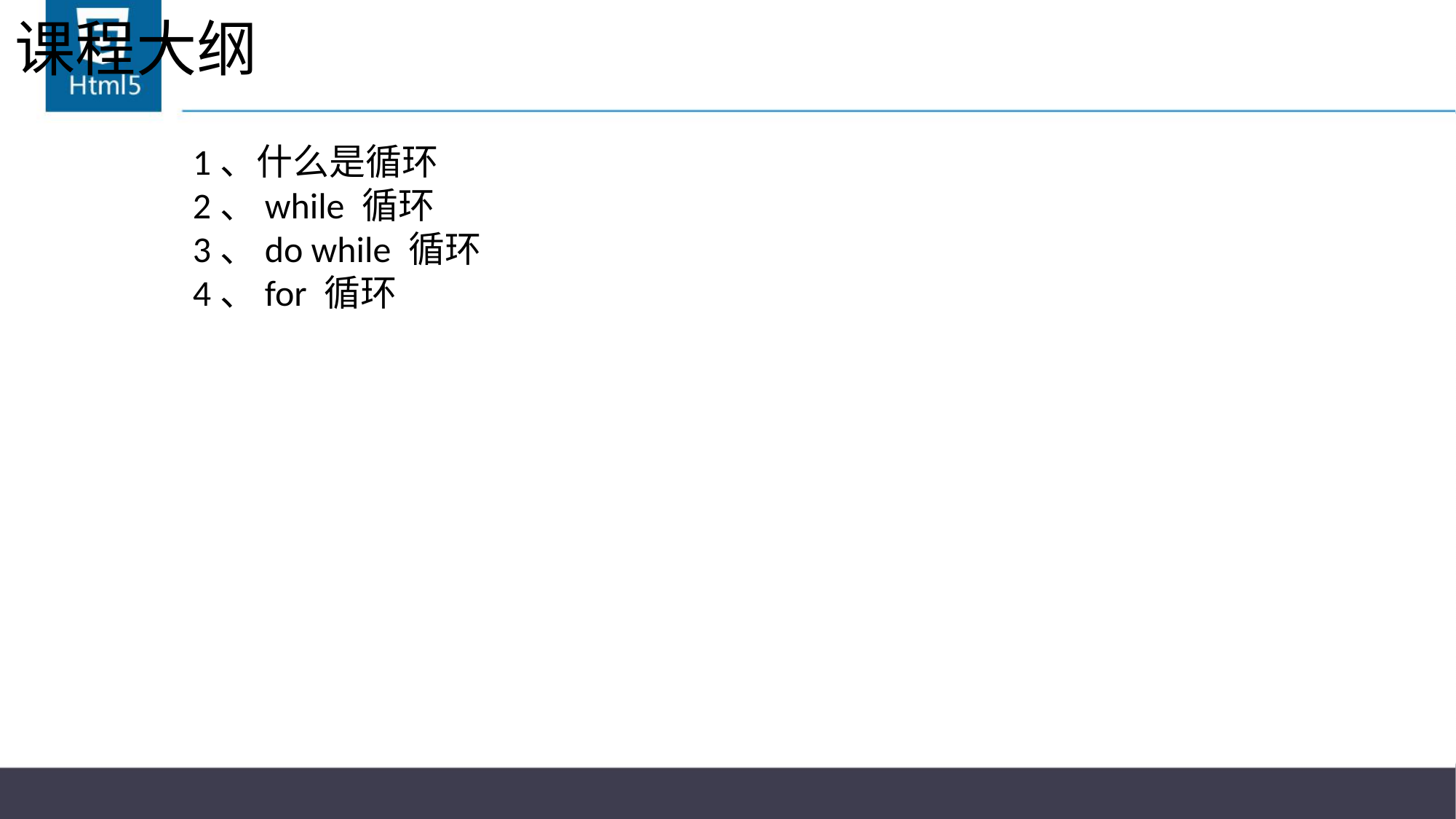

# 课程大纲
1、什么是循环
2、while 循环
3、do while 循环
4、for 循环